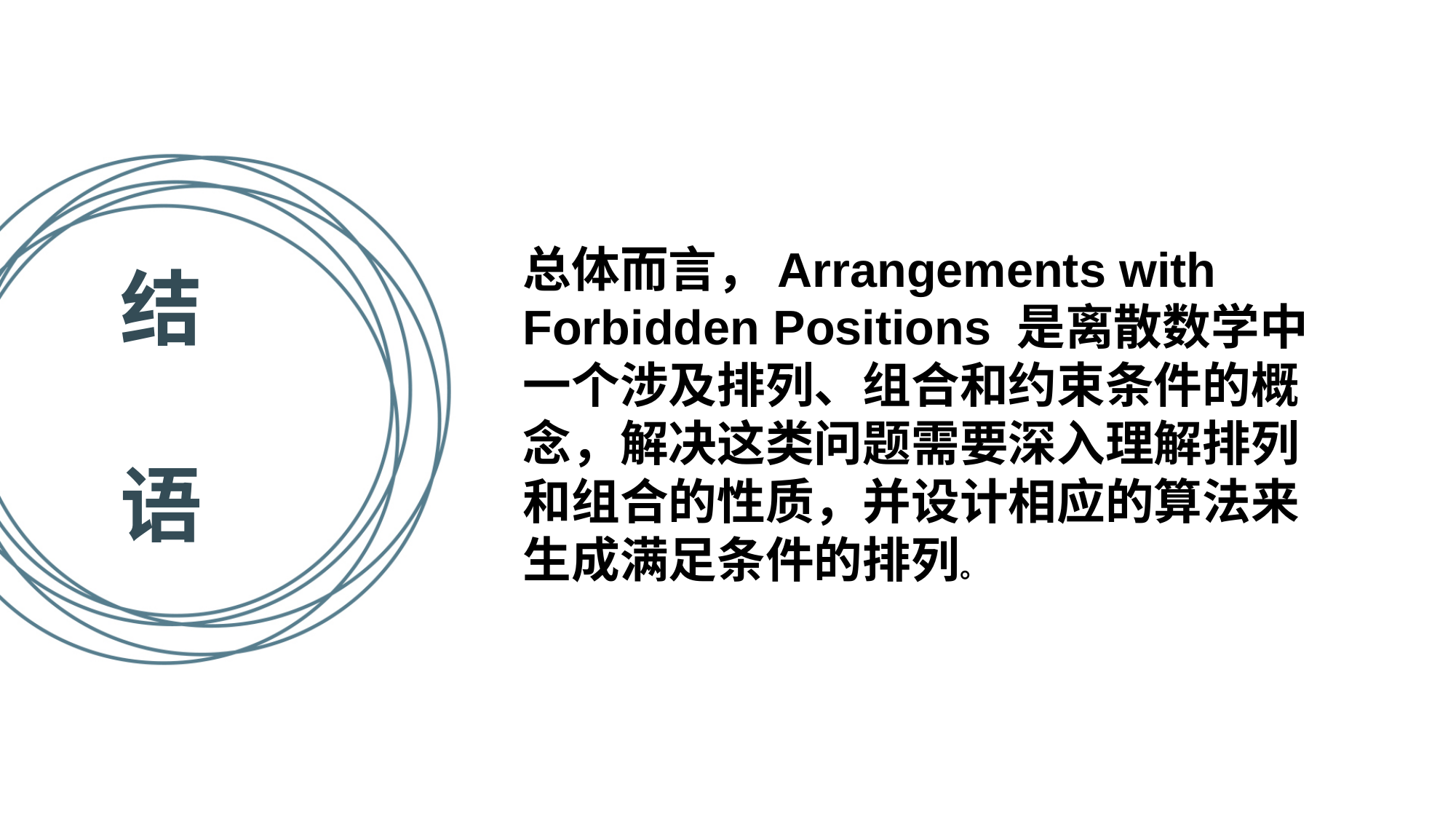

总体而言，Arrangements with Forbidden Positions 是离散数学中一个涉及排列、组合和约束条件的概念，解决这类问题需要深入理解排列和组合的性质，并设计相应的算法来生成满足条件的排列。
结

语